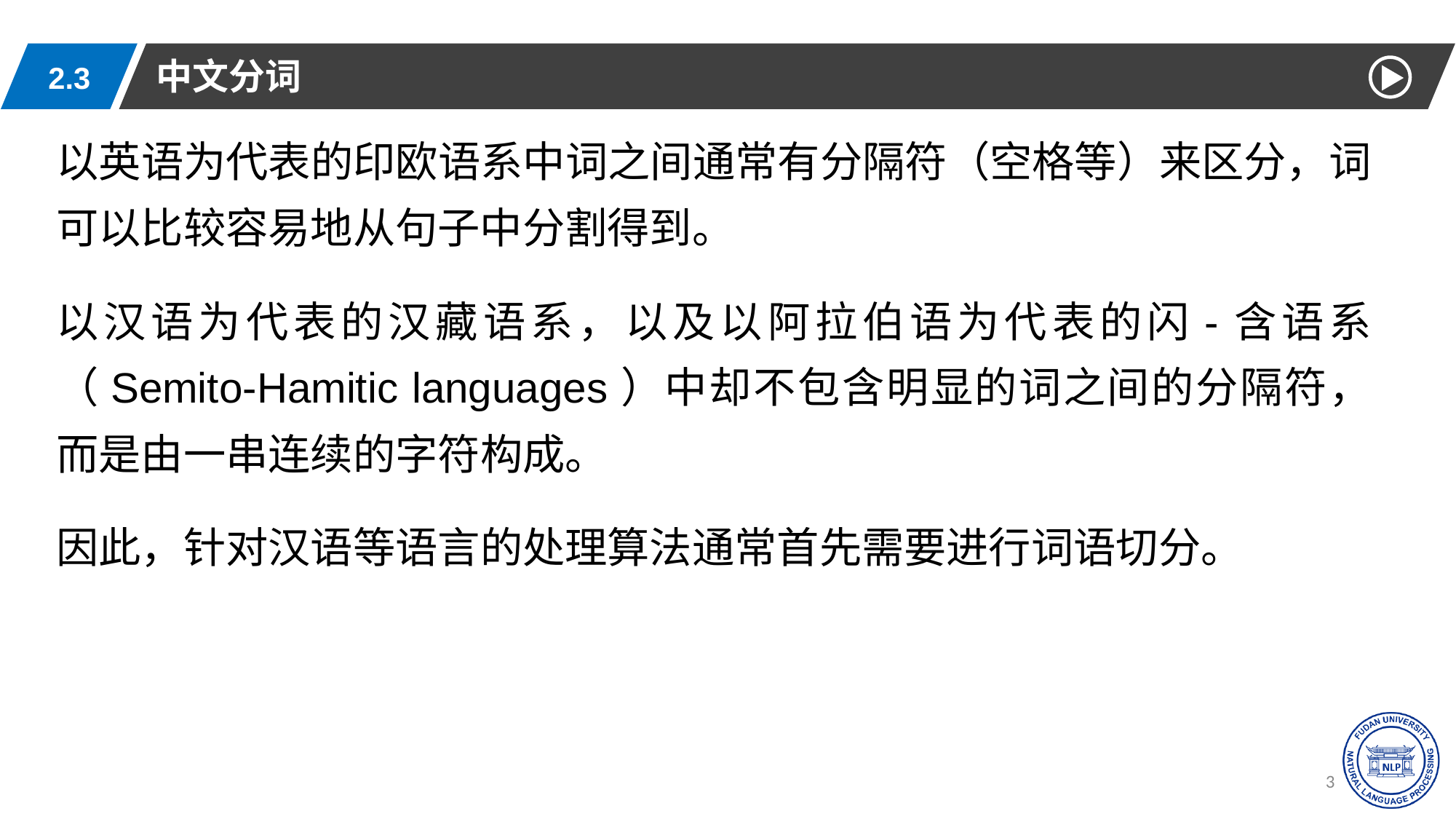

中文分词
2.3

以英语为代表的印欧语系中词之间通常有分隔符（空格等）来区分，词可以比较容易地从句子中分割得到。
以汉语为代表的汉藏语系，以及以阿拉伯语为代表的闪-含语系（Semito-Hamitic languages）中却不包含明显的词之间的分隔符，而是由一串连续的字符构成。
因此，针对汉语等语言的处理算法通常首先需要进行词语切分。
32